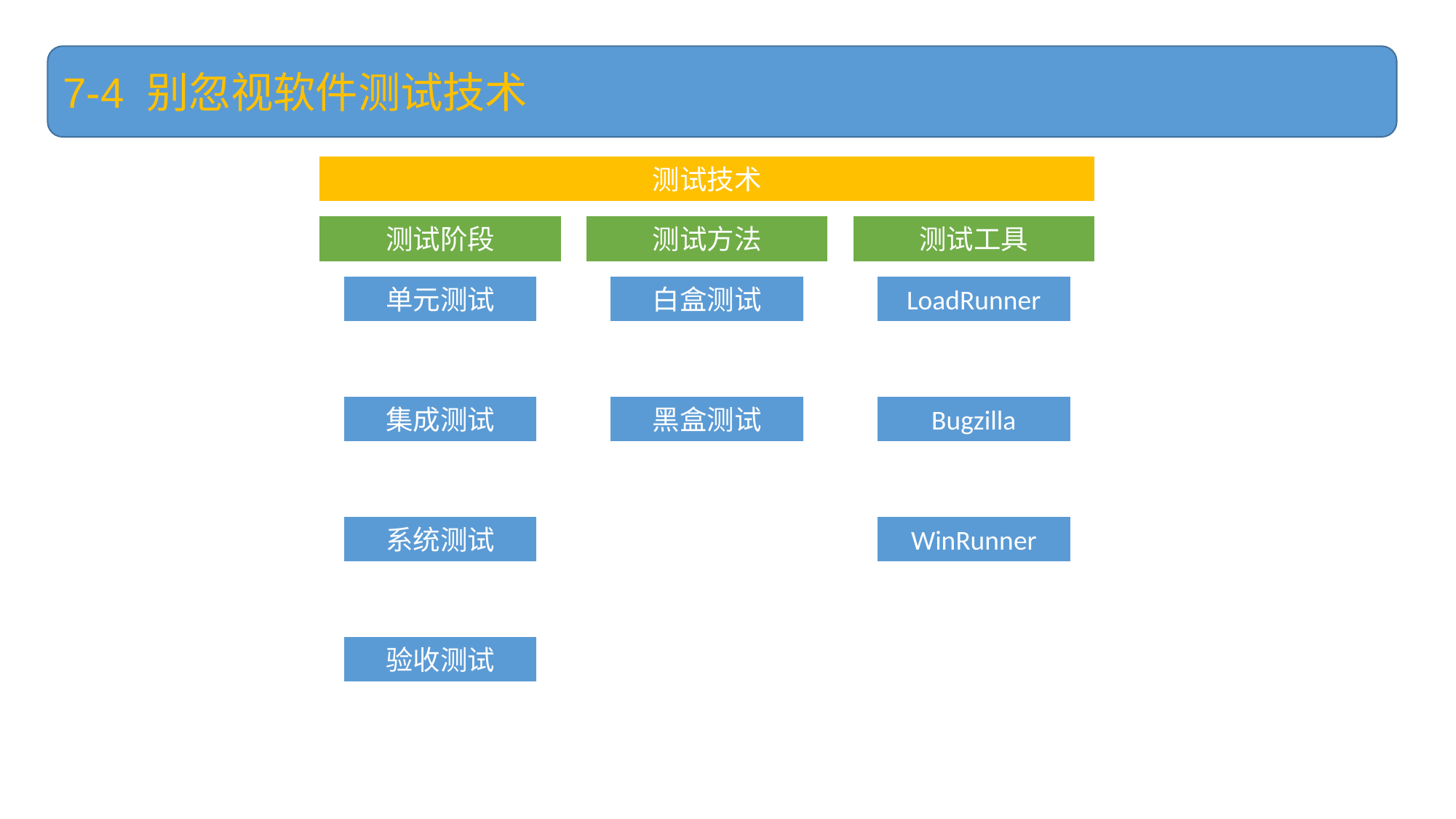

7-4 别忽视软件测试技术
测试技术
测试阶段
测试方法
测试工具
验收测试
单元测试
集成测试
系统测试
白盒测试
黑盒测试
LoadRunner
Bugzilla
WinRunner